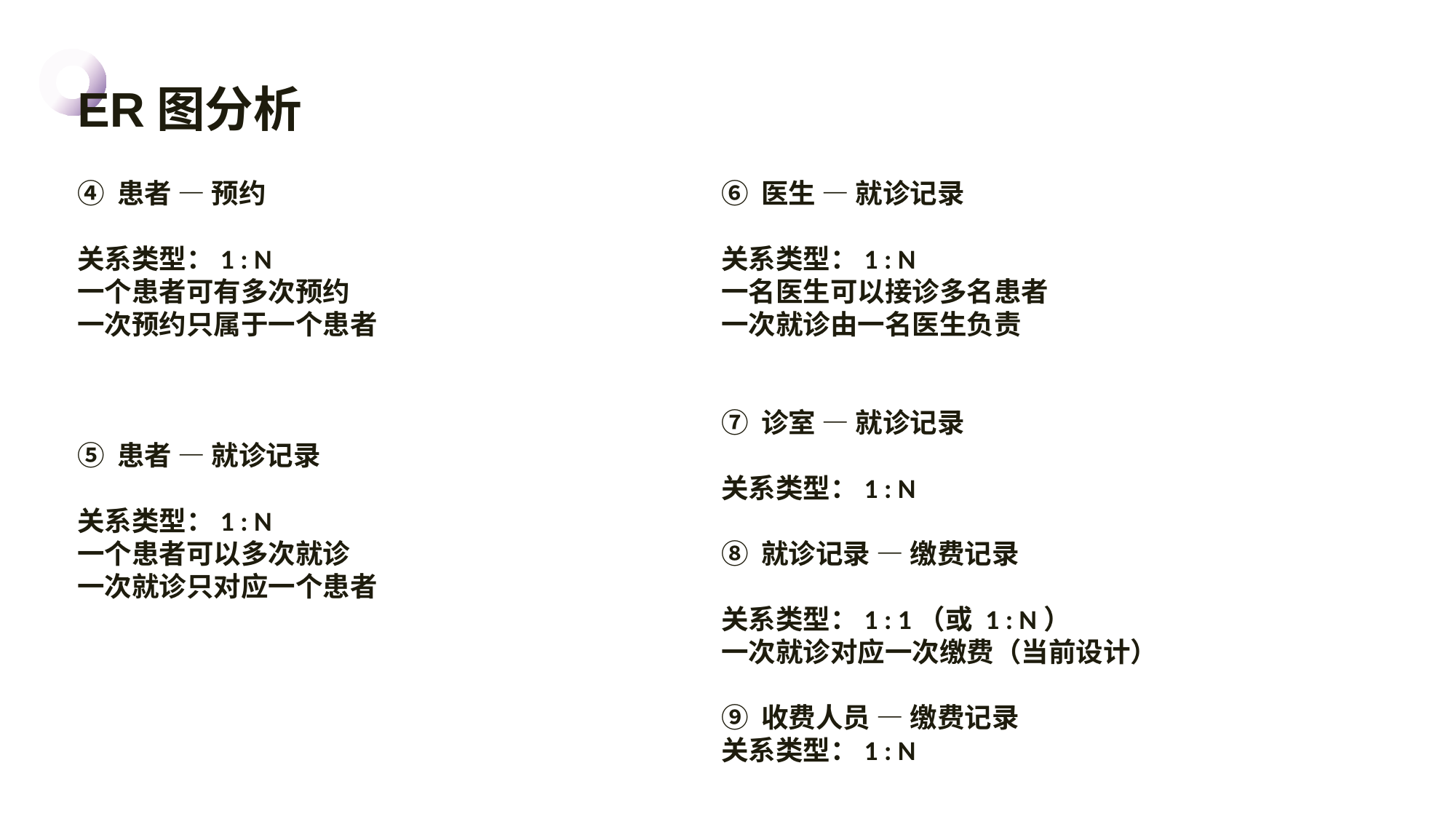

ER图分析
④ 患者 — 预约

关系类型：1 : N
一个患者可有多次预约一次预约只属于一个患者

⑤ 患者 — 就诊记录

关系类型：1 : N
一个患者可以多次就诊一次就诊只对应一个患者
⑥ 医生 — 就诊记录

关系类型：1 : N
一名医生可以接诊多名患者一次就诊由一名医生负责

⑦ 诊室 — 就诊记录

关系类型：1 : N⑧ 就诊记录 — 缴费记录

关系类型：1 : 1（或 1 : N）一次就诊对应一次缴费（当前设计）⑨ 收费人员 — 缴费记录关系类型：1 : N